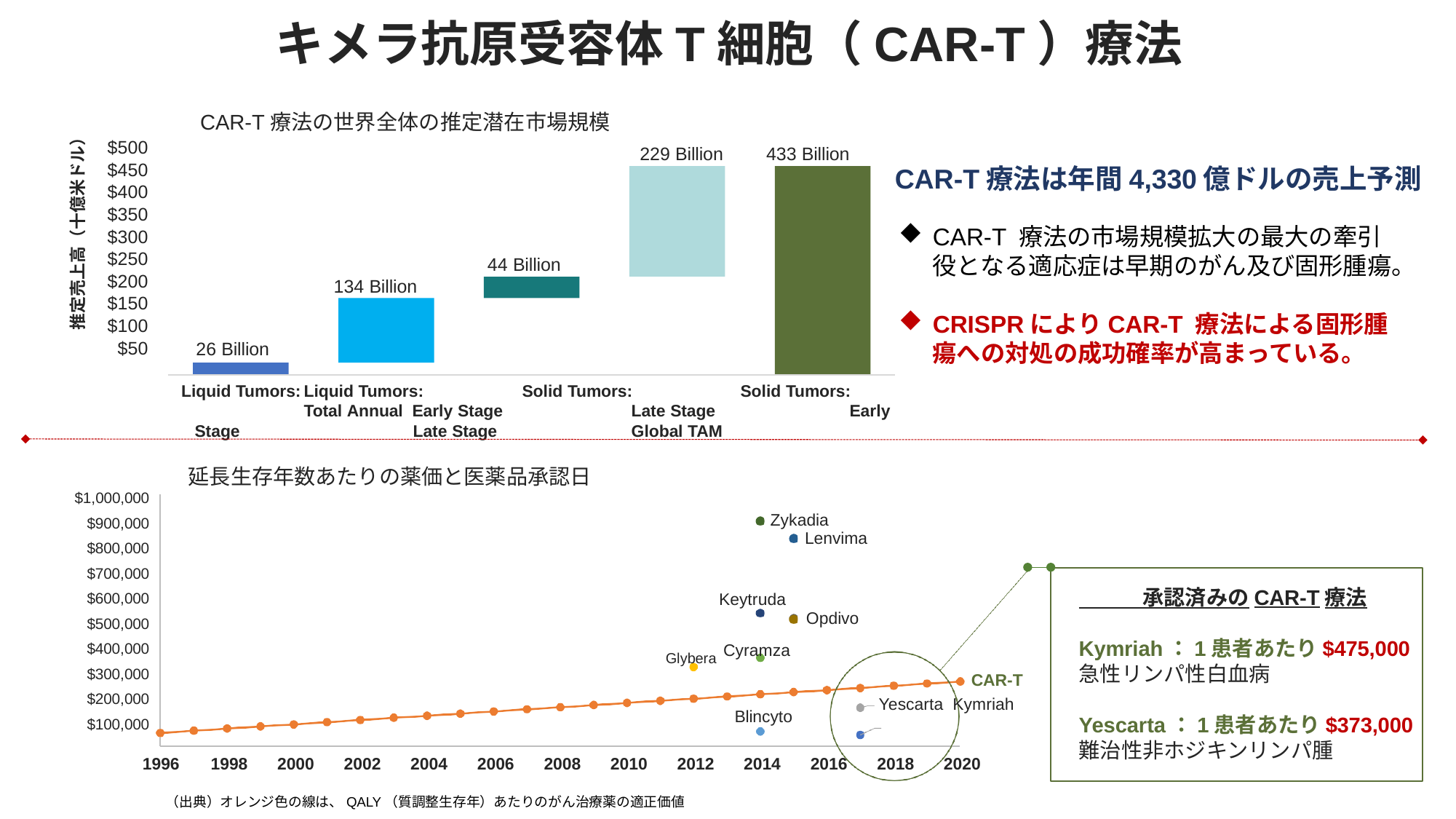

キメラ抗原受容体T細胞（CAR-T）療法

CAR-T療法の世界全体の推定潜在市場規模
推定売上高（十億米ドル）
$500
$450
$400
$350
$300
$250
$200
$150
$100
$50
229 Billion
433 Billion
CAR-T療法は年間4,330億ドルの売上予測

CAR-T 療法の市場規模拡大の最大の牽引役となる適応症は早期のがん及び固形腫瘍。

CRISPRによりCAR-T 療法による固形腫瘍への対処の成功確率が高まっている。
44 Billion
134 Billion
26 Billion
Liquid Tumors:	Liquid Tumors:	Solid Tumors:	Solid Tumors:	Total Annual  Early Stage		Late Stage		Early Stage		Late Stage		Global TAM
延長生存年数あたりの薬価と医薬品承認日
$1,000,000
$900,000
$800,000
$700,000
$600,000
$500,000
$400,000
$300,000
$200,000
$100,000

Zykadia
Lenvima

　　　承認済みのCAR-T療法
Kymriah：1患者あたり$475,000
急性リンパ性白血病
Yescarta：1患者あたり$373,000
難治性非ホジキンリンパ腫

Keytruda
Opdivo

Glybera Cyramza
CAR-T
Yescarta  Kymriah
Blincyto
1996	1998	2000	2002	2004	2006	2008	2010	2012	2014	2016	2018	2020
（出典）オレンジ色の線は、QALY（質調整生存年）あたりのがん治療薬の適正価値